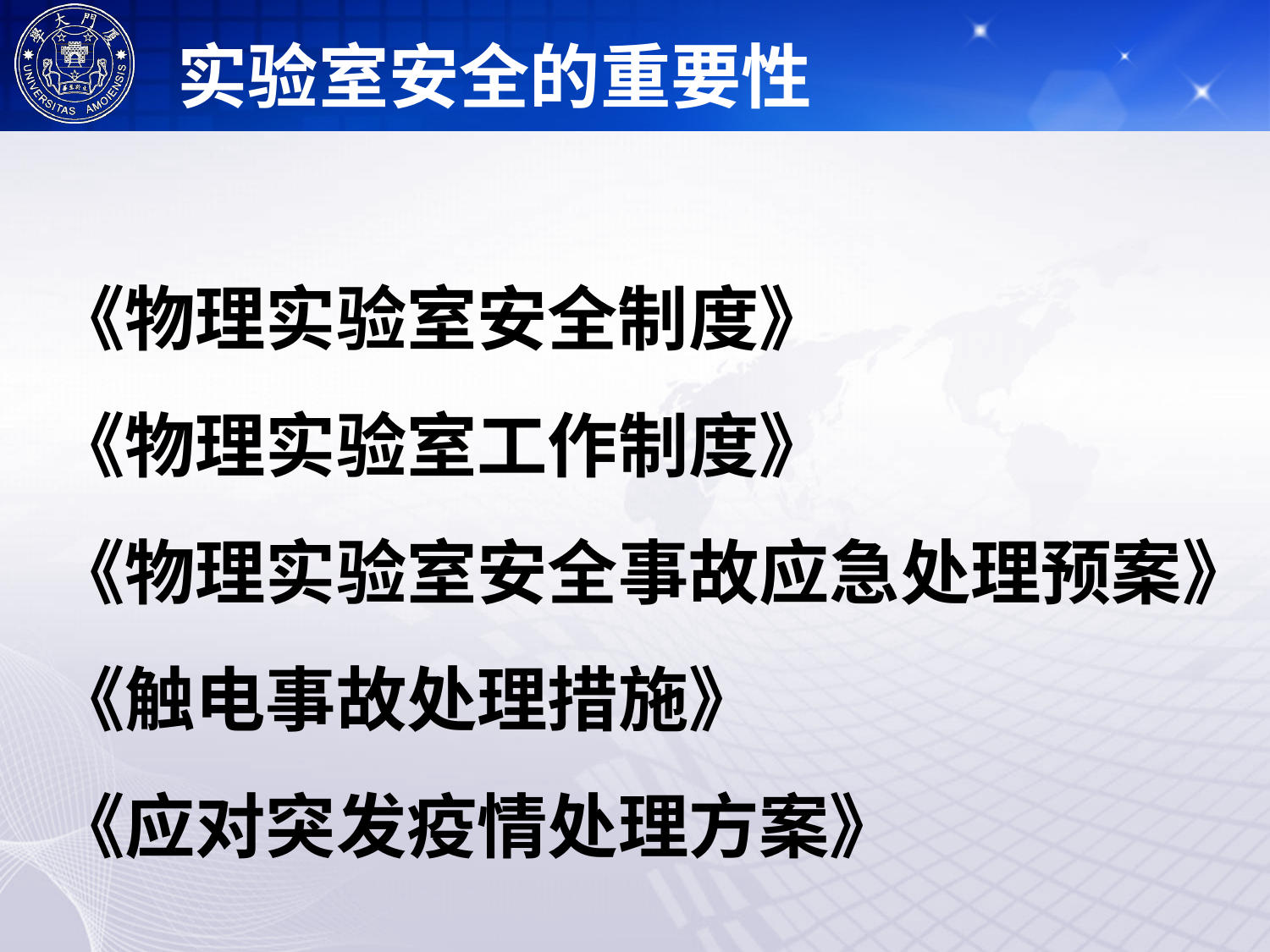

实验室安全的重要性
《物理实验室安全制度》
《物理实验室工作制度》
《物理实验室安全事故应急处理预案》
《触电事故处理措施》
《应对突发疫情处理方案》